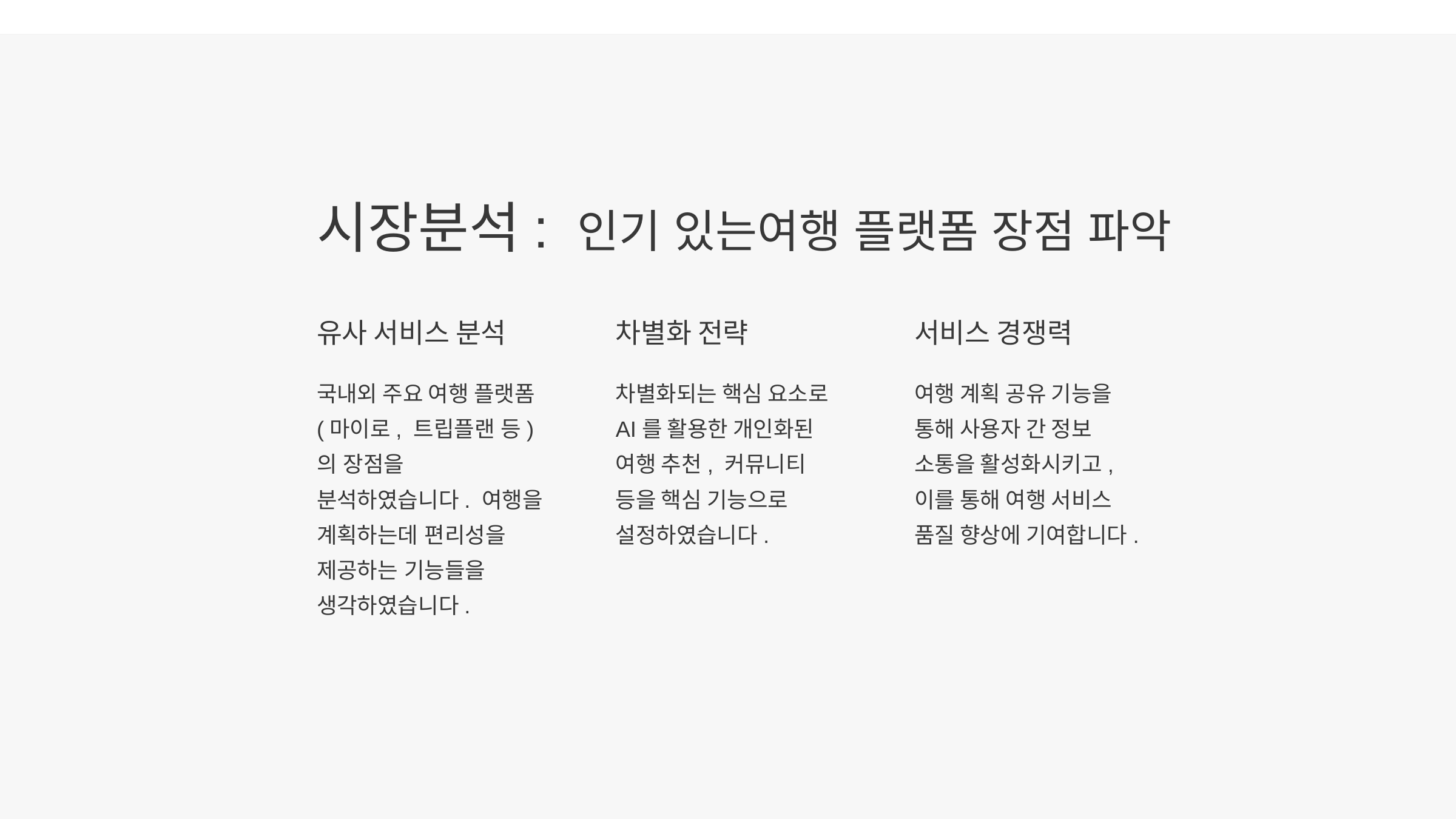

시장분석: 인기 있는여행 플랫폼 장점 파악
유사 서비스 분석
차별화 전략
서비스 경쟁력
국내외 주요 여행 플랫폼(마이로, 트립플랜 등)의 장점을 분석하였습니다. 여행을 계획하는데 편리성을 제공하는 기능들을 생각하였습니다.
차별화되는 핵심 요소로 AI를 활용한 개인화된 여행 추천, 커뮤니티 등을 핵심 기능으로 설정하였습니다.
여행 계획 공유 기능을 통해 사용자 간 정보 소통을 활성화시키고, 이를 통해 여행 서비스 품질 향상에 기여합니다.